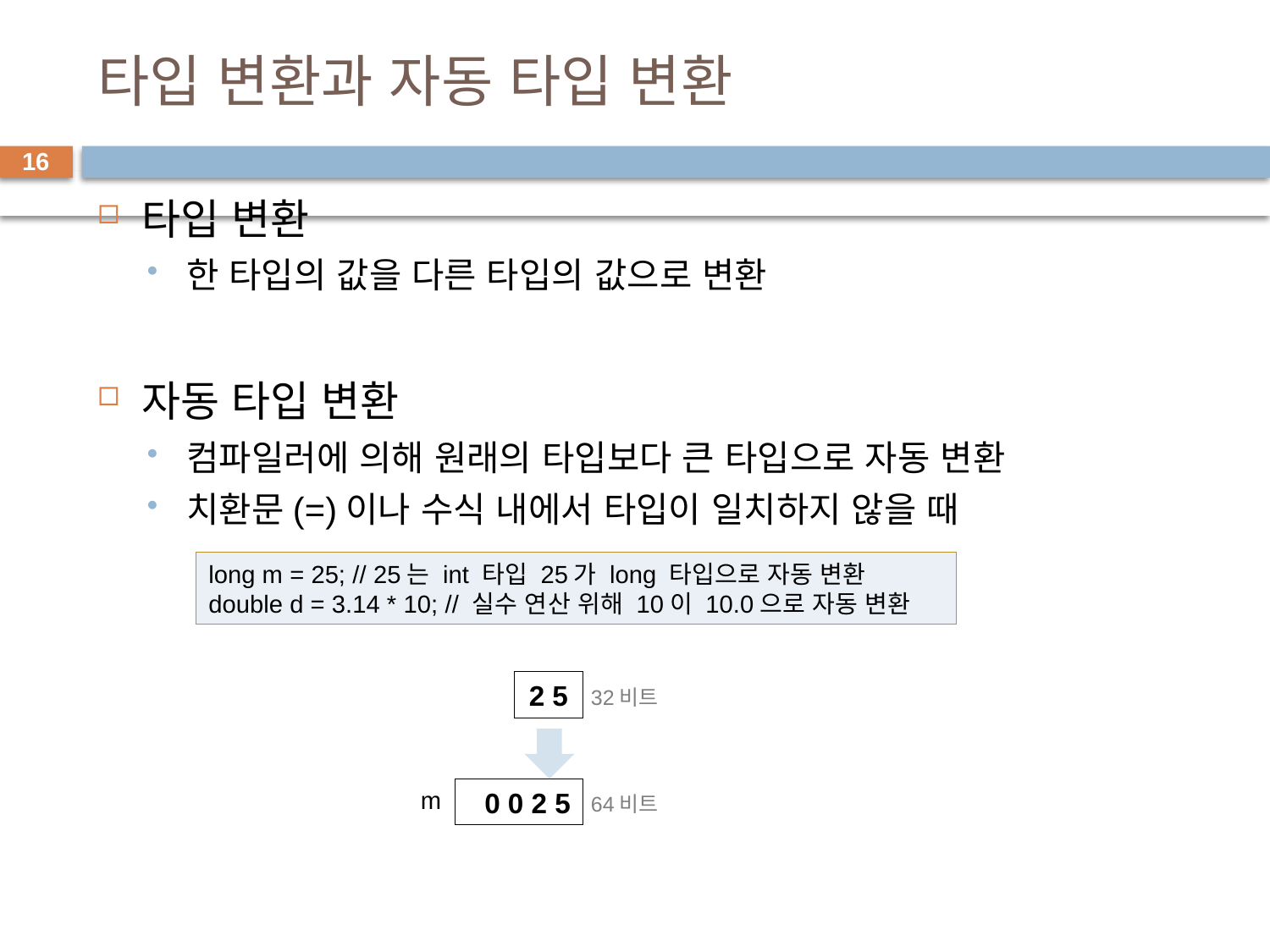

# 타입 변환과 자동 타입 변환
16
타입 변환
한 타입의 값을 다른 타입의 값으로 변환

자동 타입 변환
컴파일러에 의해 원래의 타입보다 큰 타입으로 자동 변환
치환문(=)이나 수식 내에서 타입이 일치하지 않을 때

long m = 25; // 25는 int 타입 25가 long 타입으로 자동 변환
double d = 3.14 * 10; // 실수 연산 위해 10이 10.0으로 자동 변환
2 5
32비트

m
0 0 2 5
64비트